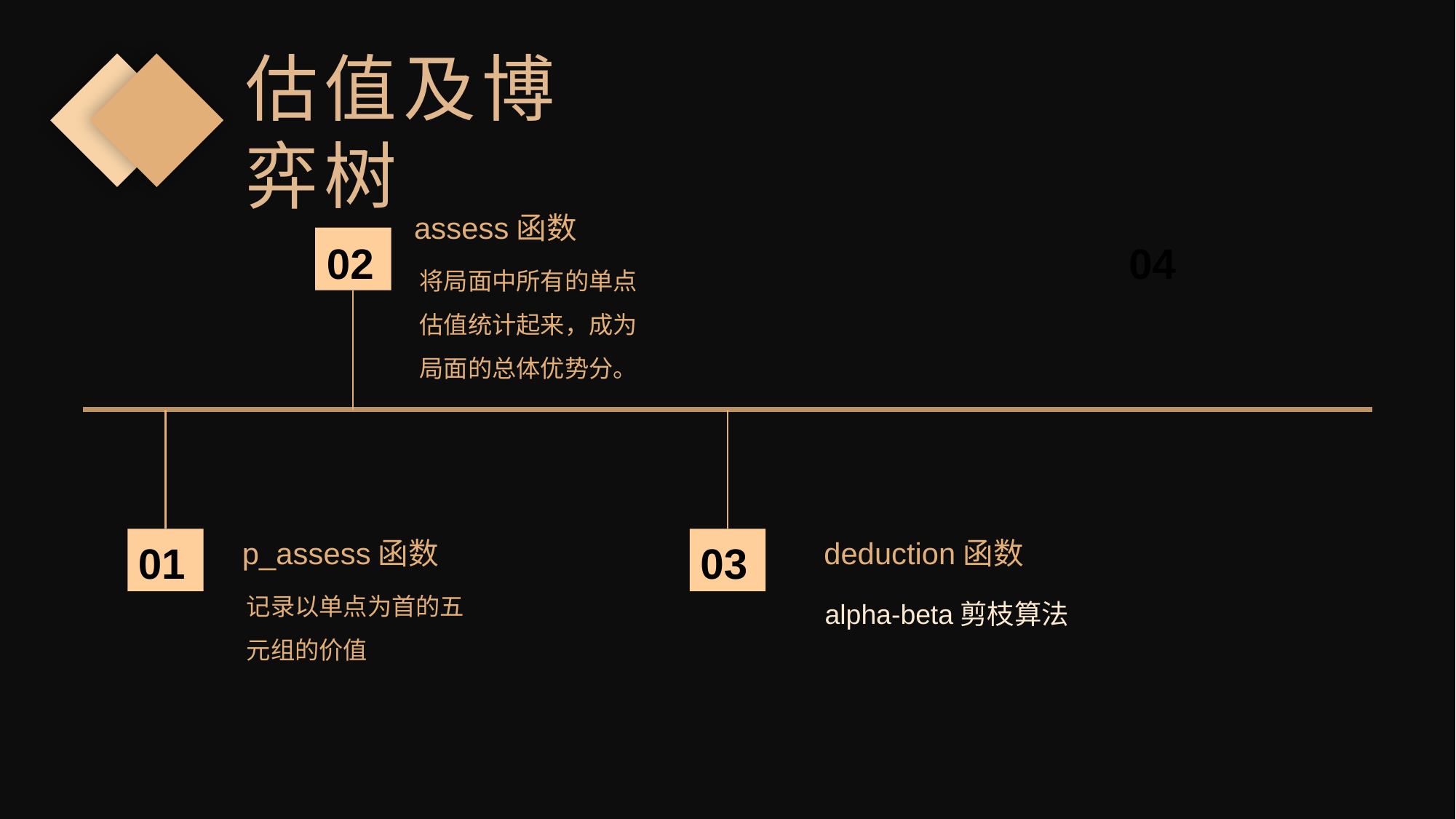

估值及博弈树
assess函数

02
04
将局面中所有的单点估值统计起来，成为局面的总体优势分。

p_assess函数

deduction函数
01
03
记录以单点为首的五元组的价值
alpha-beta剪枝算法